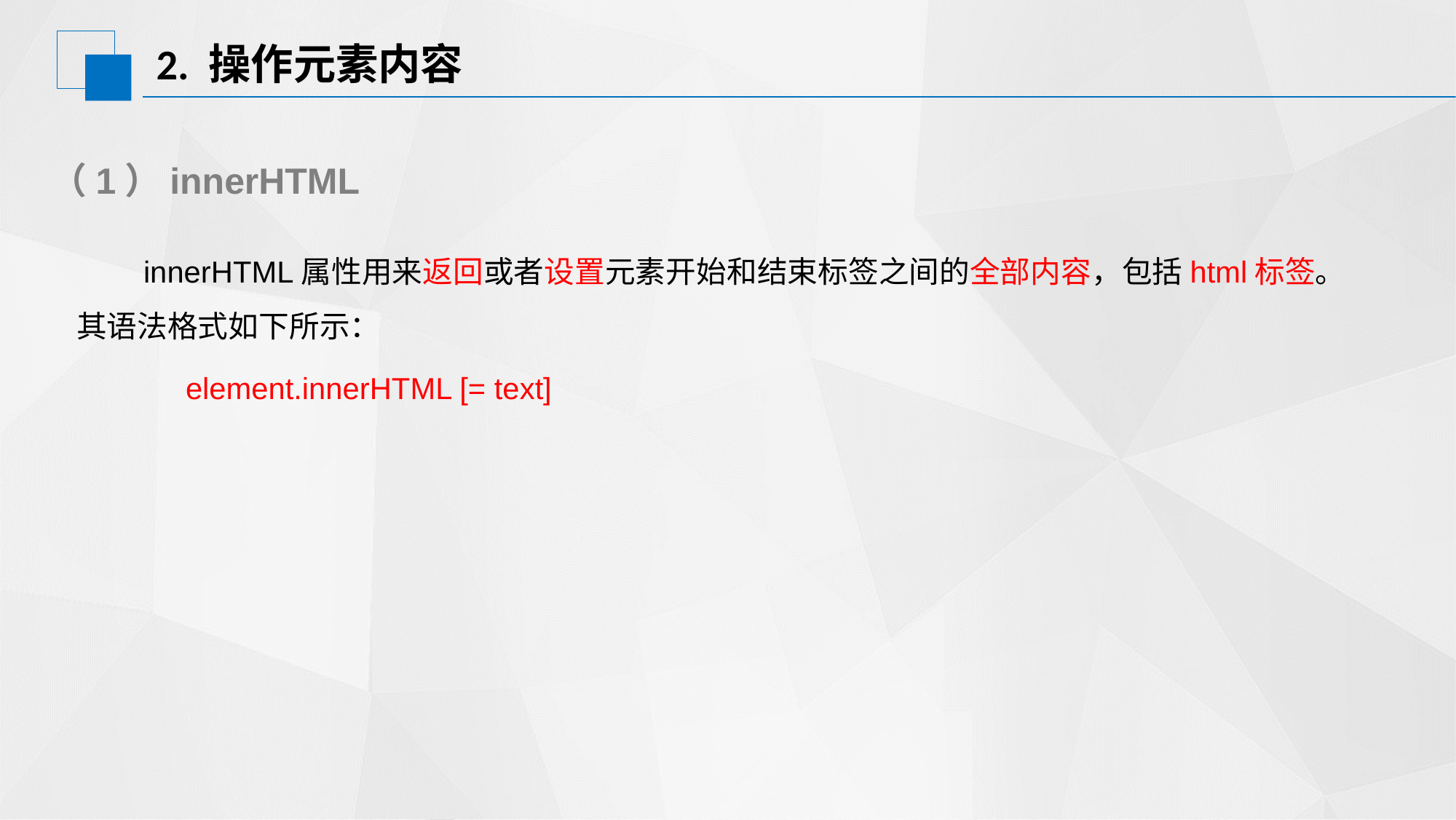

# 2. 操作元素内容
（1）innerHTML
        innerHTML属性用来返回或者设置元素开始和结束标签之间的全部内容，包括html标签。其语法格式如下所示：
	element.innerHTML [= text]